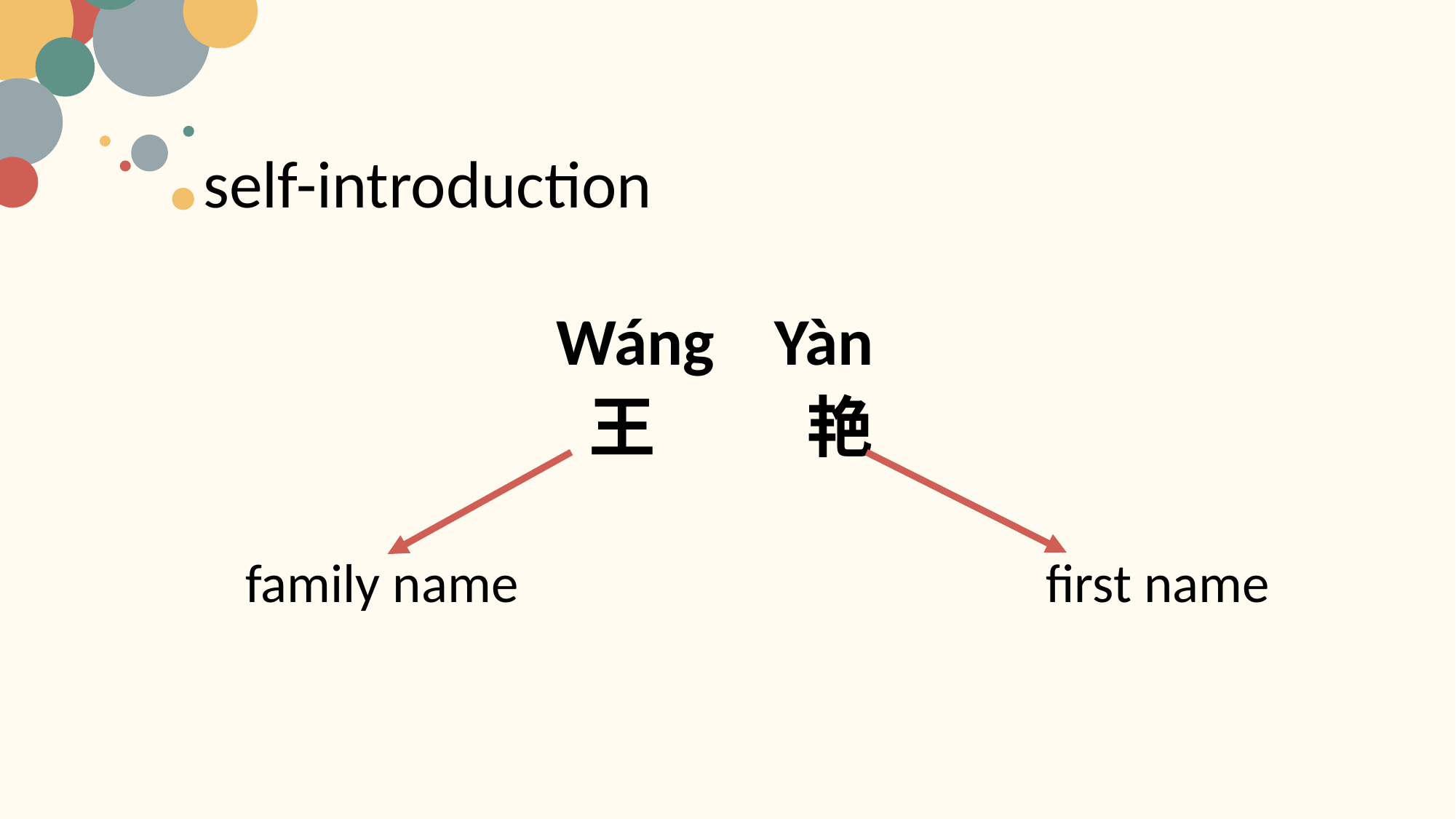

# self-introduction
   Wáng    Yàn
   王          艳
family name
first name